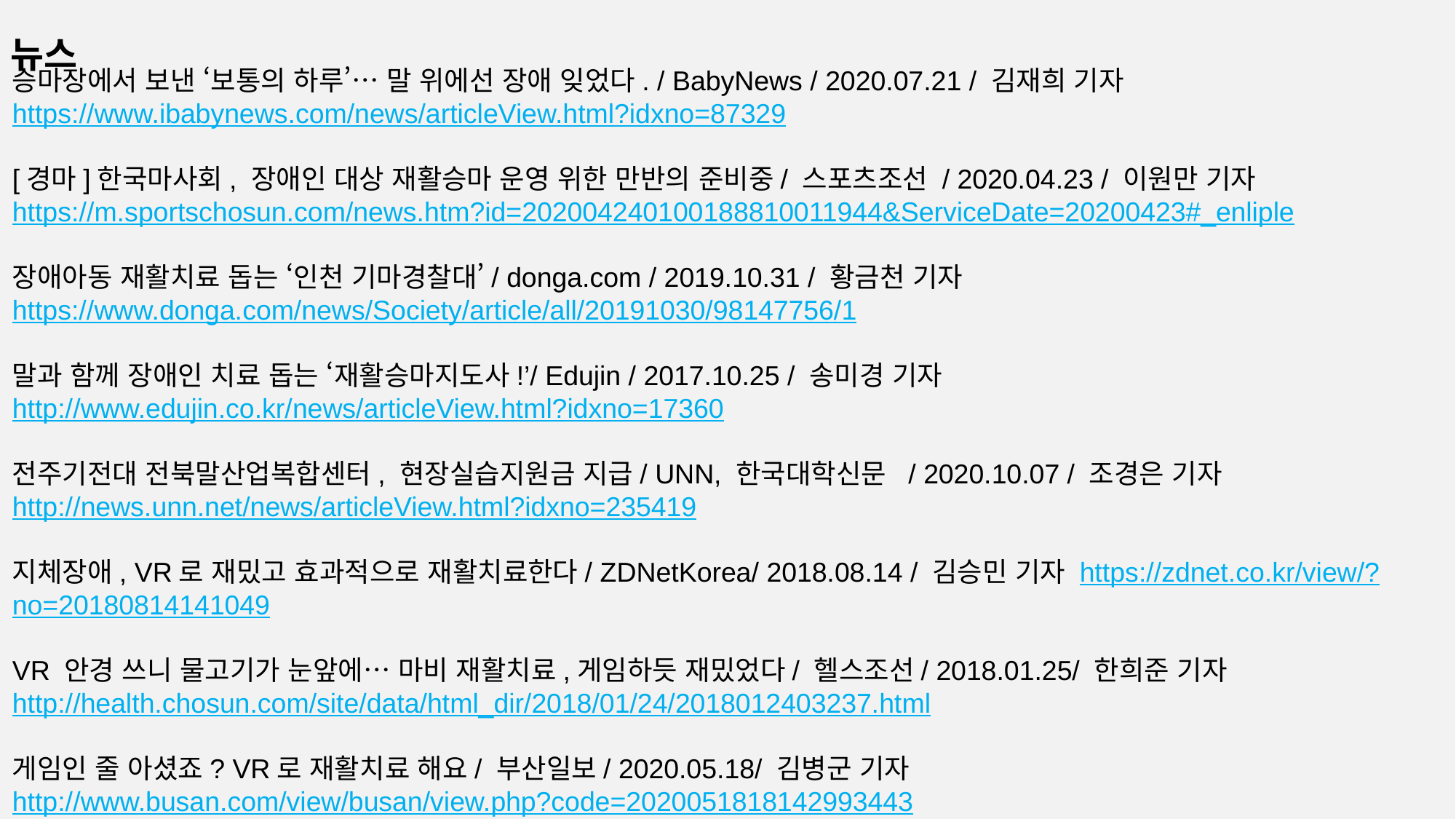

뉴스
승마장에서 보낸 ‘보통의 하루’… 말 위에선 장애 잊었다. / BabyNews / 2020.07.21 / 김재희 기자
https://www.ibabynews.com/news/articleView.html?idxno=87329

[경마]한국마사회, 장애인 대상 재활승마 운영 위한 만반의 준비중/ 스포츠조선 / 2020.04.23 / 이원만 기자
https://m.sportschosun.com/news.htm?id=202004240100188810011944&ServiceDate=20200423#_enliple

장애아동 재활치료 돕는 ‘인천 기마경찰대’/ donga.com / 2019.10.31 / 황금천 기자
https://www.donga.com/news/Society/article/all/20191030/98147756/1

말과 함께 장애인 치료 돕는 ‘재활승마지도사!’/ Edujin / 2017.10.25 / 송미경 기자
http://www.edujin.co.kr/news/articleView.html?idxno=17360

전주기전대 전북말산업복합센터, 현장실습지원금 지급/ UNN, 한국대학신문  / 2020.10.07 / 조경은 기자
http://news.unn.net/news/articleView.html?idxno=235419

지체장애, VR로 재밌고 효과적으로 재활치료한다/ ZDNetKorea/ 2018.08.14 / 김승민 기자 https://zdnet.co.kr/view/?no=20180814141049

VR 안경 쓰니 물고기가 눈앞에… 마비 재활치료,게임하듯 재밌었다/ 헬스조선/ 2018.01.25/ 한희준 기자
http://health.chosun.com/site/data/html_dir/2018/01/24/2018012403237.html

게임인 줄 아셨죠? VR로 재활치료 해요/ 부산일보/ 2020.05.18/ 김병군 기자
http://www.busan.com/view/busan/view.php?code=2020051818142993443